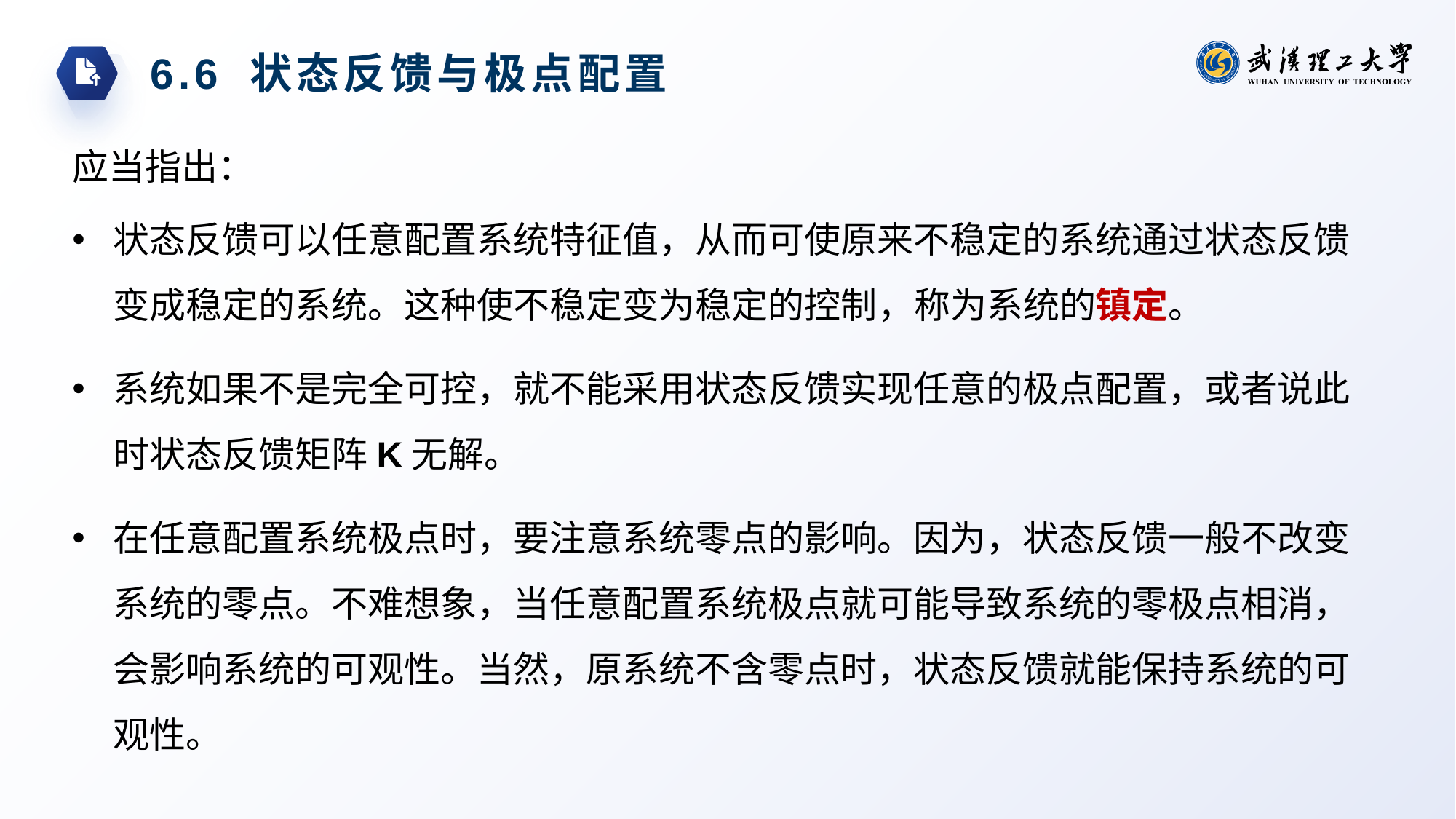

6.6 状态反馈与极点配置
应当指出：
状态反馈可以任意配置系统特征值，从而可使原来不稳定的系统通过状态反馈变成稳定的系统。这种使不稳定变为稳定的控制，称为系统的镇定。
系统如果不是完全可控，就不能采用状态反馈实现任意的极点配置，或者说此时状态反馈矩阵K无解。
在任意配置系统极点时，要注意系统零点的影响。因为，状态反馈一般不改变系统的零点。不难想象，当任意配置系统极点就可能导致系统的零极点相消，会影响系统的可观性。当然，原系统不含零点时，状态反馈就能保持系统的可观性。